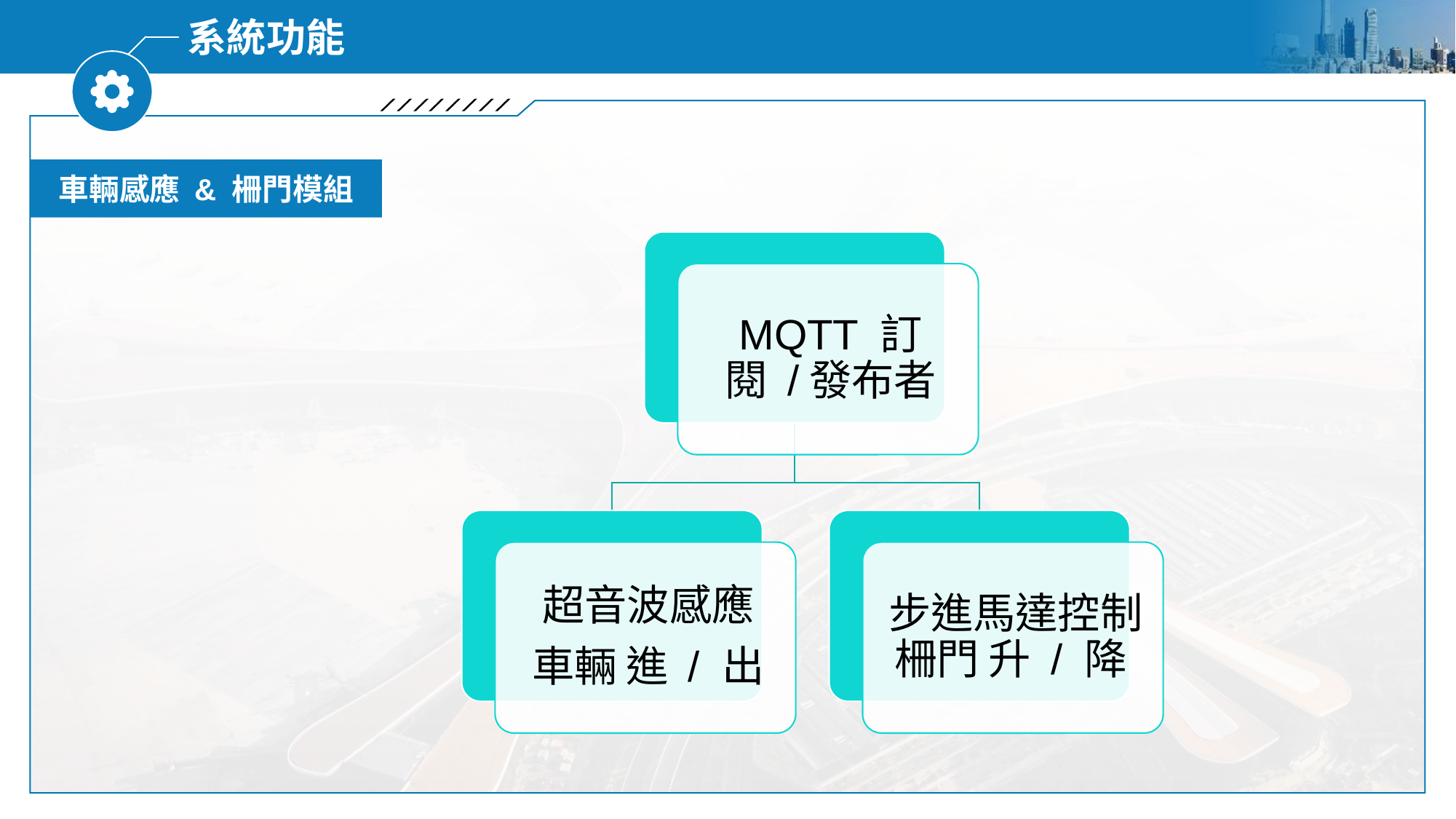

系統功能
車輛感應 & 柵門模組
MQTT 訂閱 /發布者
超音波感應
車輛 進 / 出
步進馬達控制柵門 升 / 降